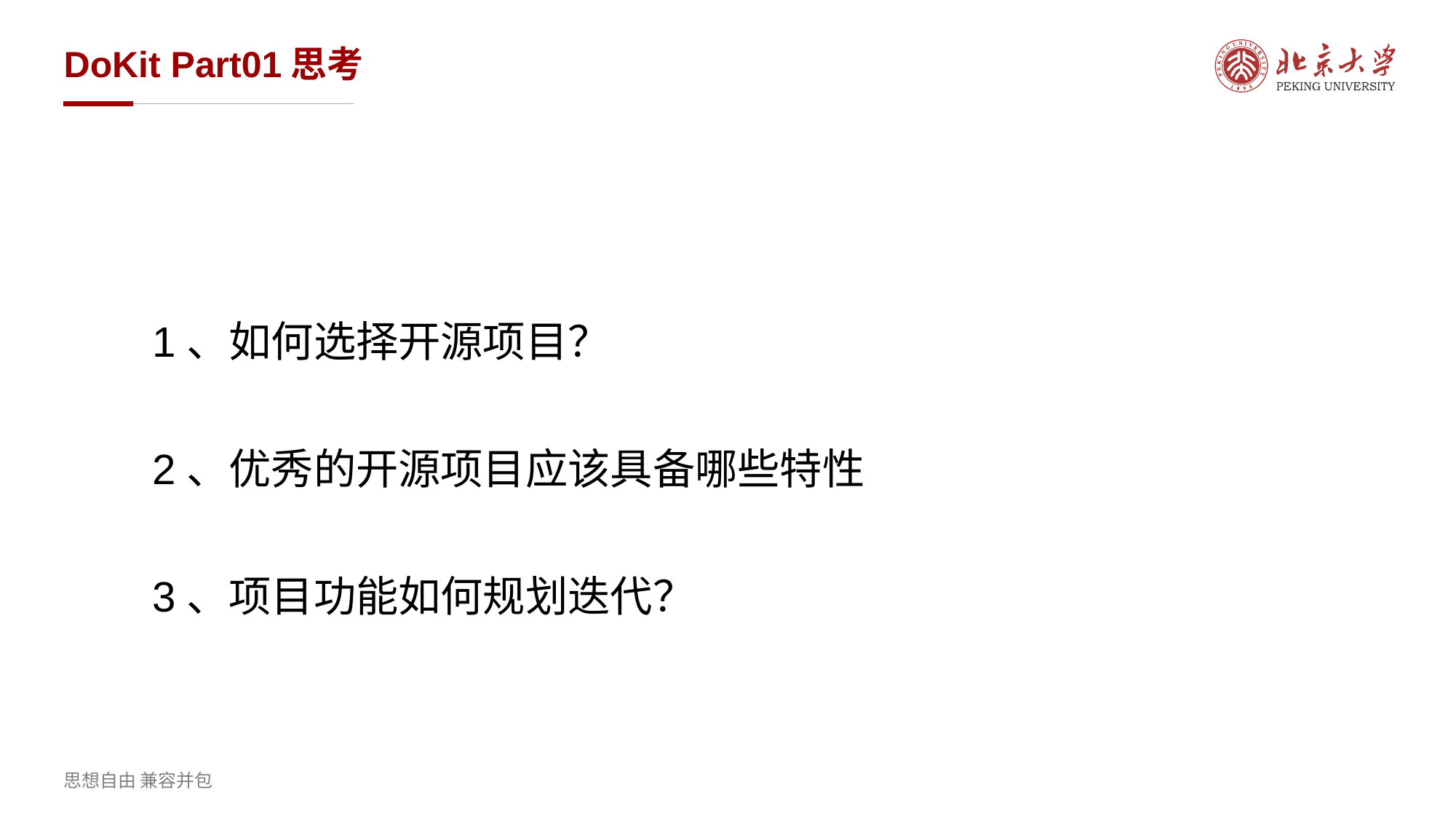

# DoKit Part01思考
1、如何选择开源项目？
2、优秀的开源项目应该具备哪些特性
3、项目功能如何规划迭代？